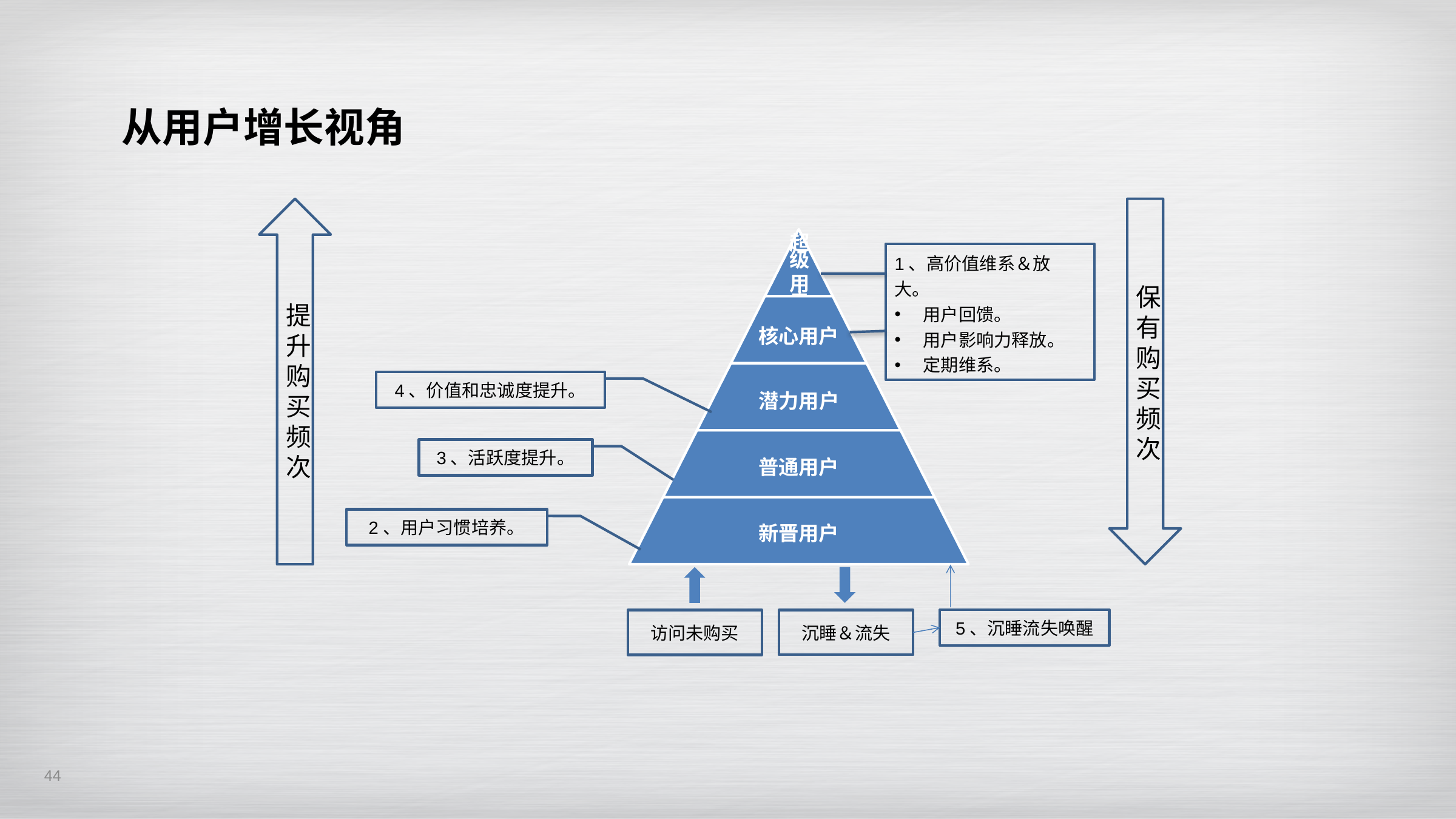

从用户增长视角
提升购买频次
保有购买频次
超级
用户
核心用户
潜力用户
普通用户
新晋用户
1、高价值维系＆放大。
用户回馈。
用户影响力释放。
定期维系。
4、价值和忠诚度提升。
3、活跃度提升。
2、用户习惯培养。

5、沉睡流失唤醒
访问未购买
沉睡＆流失